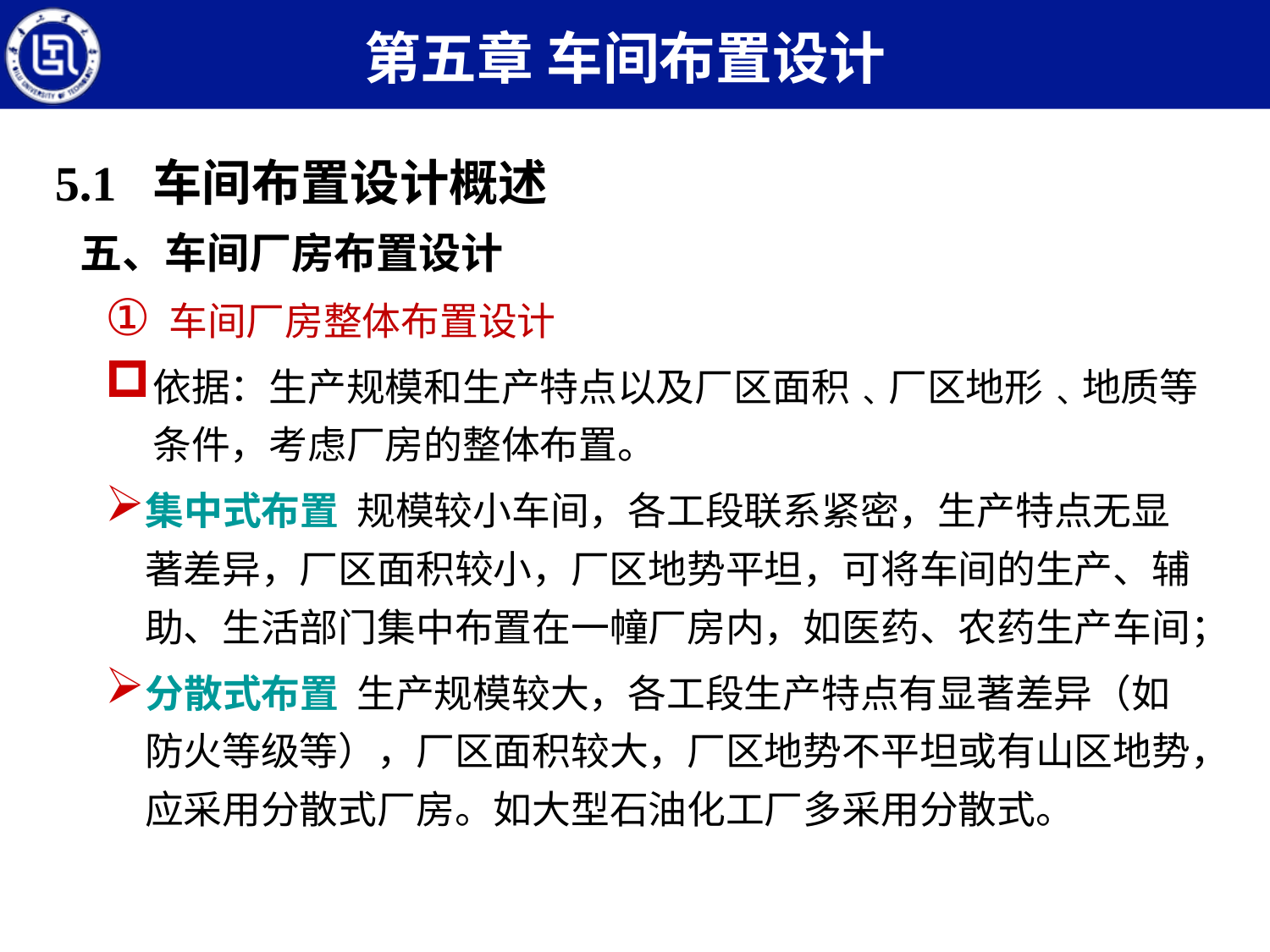

第五章 车间布置设计
5.1  车间布置设计概述
五、车间厂房布置设计
车间厂房整体布置设计
依据：生产规模和生产特点以及厂区面积﹑厂区地形﹑地质等条件，考虑厂房的整体布置。
集中式布置  规模较小车间，各工段联系紧密，生产特点无显著差异，厂区面积较小，厂区地势平坦，可将车间的生产、辅助、生活部门集中布置在一幢厂房内，如医药、农药生产车间；
分散式布置  生产规模较大，各工段生产特点有显著差异（如防火等级等），厂区面积较大，厂区地势不平坦或有山区地势，应采用分散式厂房。如大型石油化工厂多采用分散式。